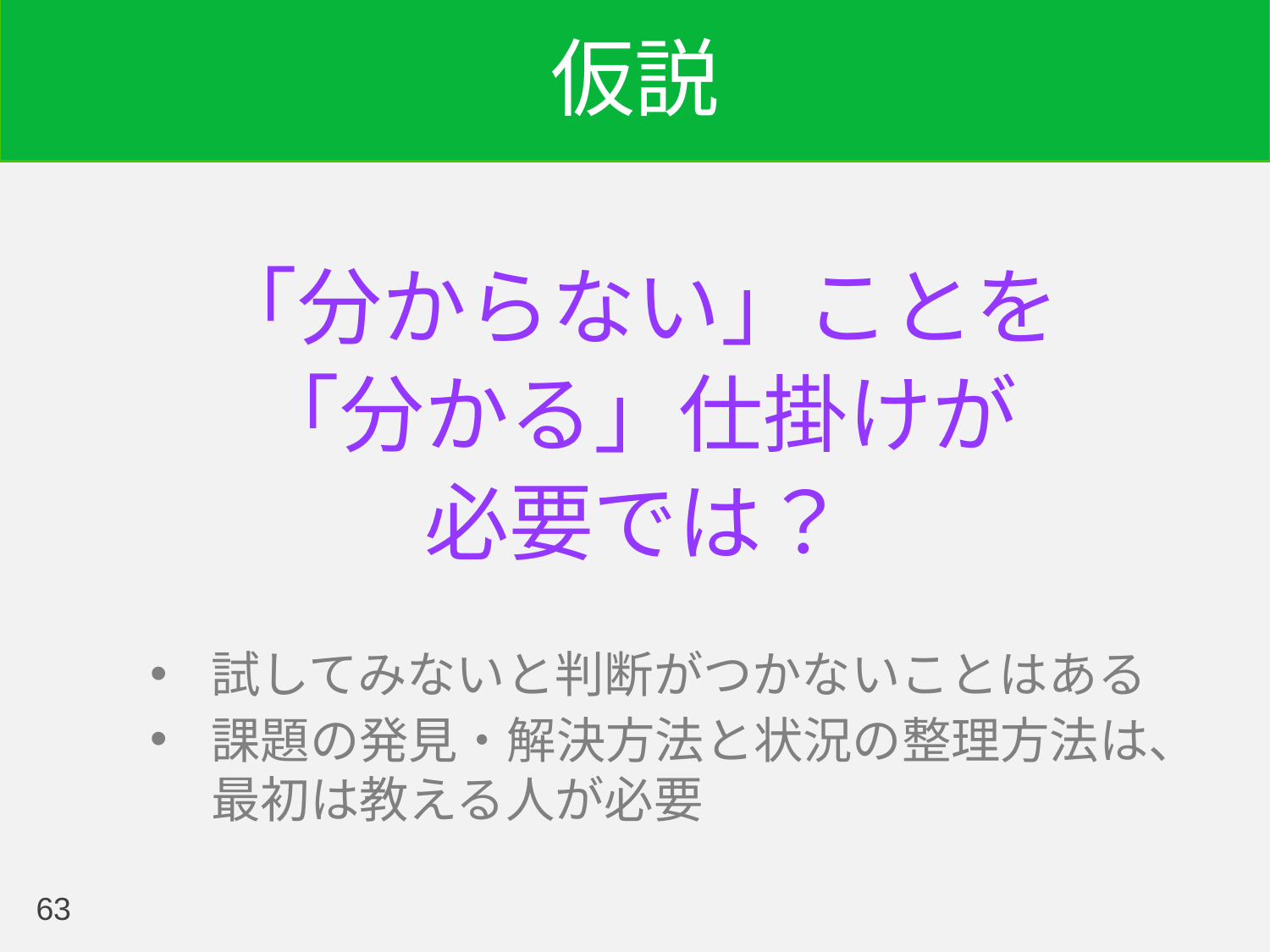

# 仮説
「分からない」ことを
「分かる」仕掛けが
必要では？

試してみないと判断がつかないことはある
課題の発見・解決方法と状況の整理方法は、最初は教える人が必要
63